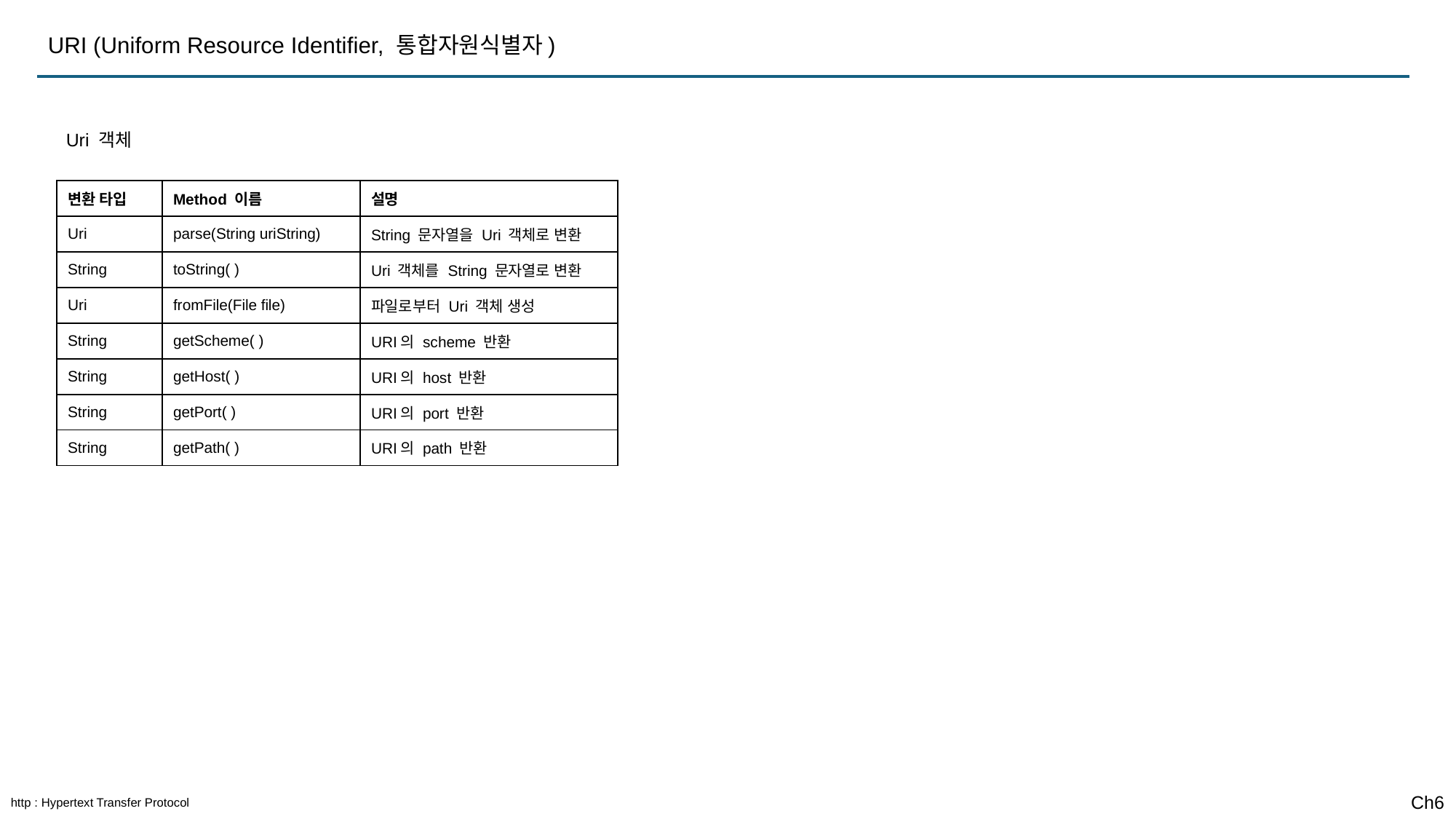

URI (Uniform Resource Identifier, 통합자원식별자)
Uri 객체

| 변환 타입 | Method 이름 | 설명 |
| --- | --- | --- |
| Uri | parse(String uriString) | String 문자열을 Uri 객체로 변환 |
| String | toString( ) | Uri 객체를 String 문자열로 변환 |
| Uri | fromFile(File file) | 파일로부터 Uri 객체 생성 |
| String | getScheme( ) | URI의 scheme 반환 |
| String | getHost( ) | URI의 host 반환 |
| String | getPort( ) | URI의 port 반환 |
| String | getPath( ) | URI의 path 반환 |
Ch6
http : Hypertext Transfer Protocol